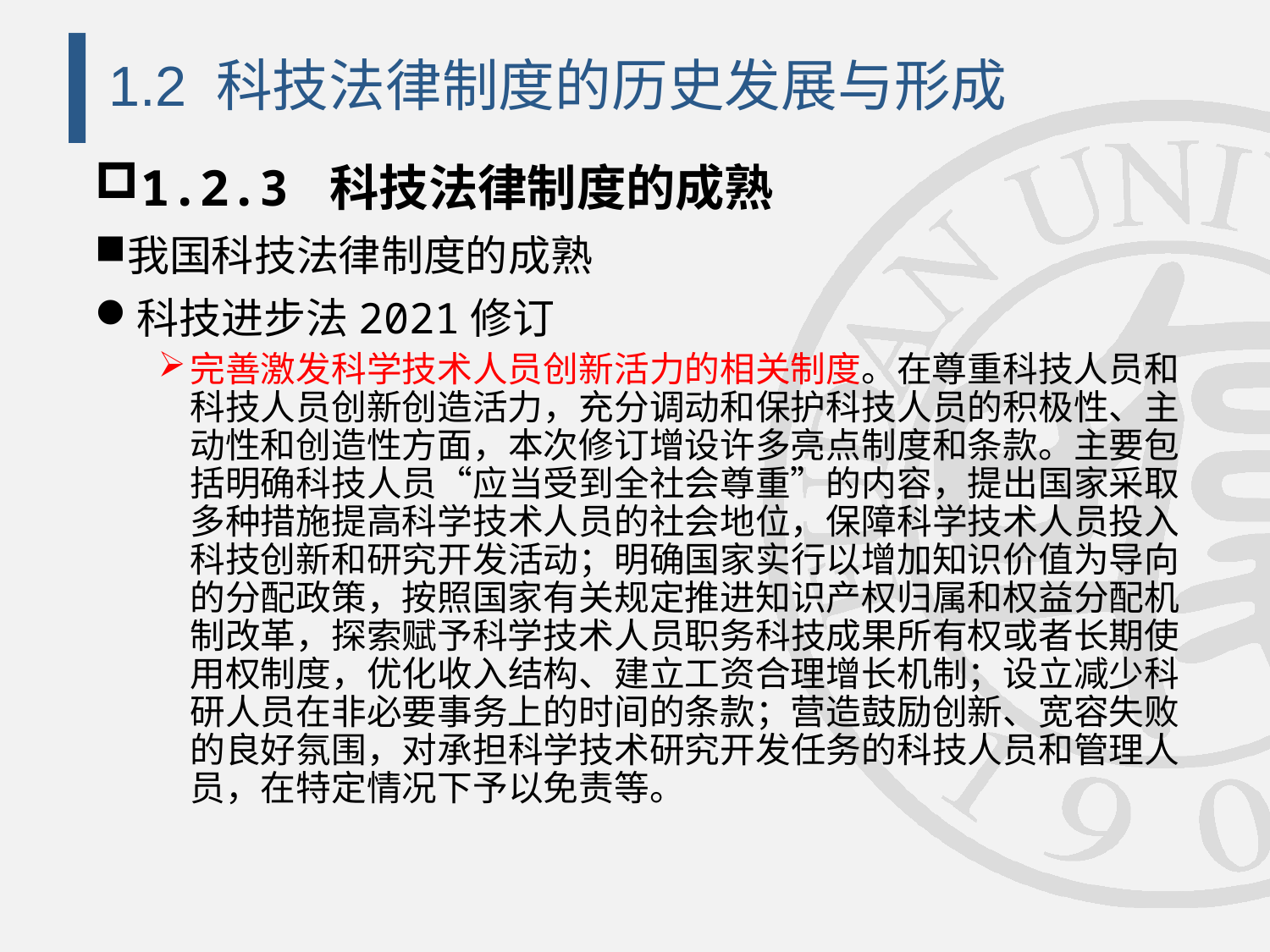

# 1.2 科技法律制度的历史发展与形成
1.2.3 科技法律制度的成熟
我国科技法律制度的成熟
科技进步法2021修订
完善激发科学技术人员创新活力的相关制度。在尊重科技人员和科技人员创新创造活力，充分调动和保护科技人员的积极性、主动性和创造性方面，本次修订增设许多亮点制度和条款。主要包括明确科技人员“应当受到全社会尊重”的内容，提出国家采取多种措施提高科学技术人员的社会地位，保障科学技术人员投入科技创新和研究开发活动；明确国家实行以增加知识价值为导向的分配政策，按照国家有关规定推进知识产权归属和权益分配机制改革，探索赋予科学技术人员职务科技成果所有权或者长期使用权制度，优化收入结构、建立工资合理增长机制；设立减少科研人员在非必要事务上的时间的条款；营造鼓励创新、宽容失败的良好氛围，对承担科学技术研究开发任务的科技人员和管理人员，在特定情况下予以免责等。